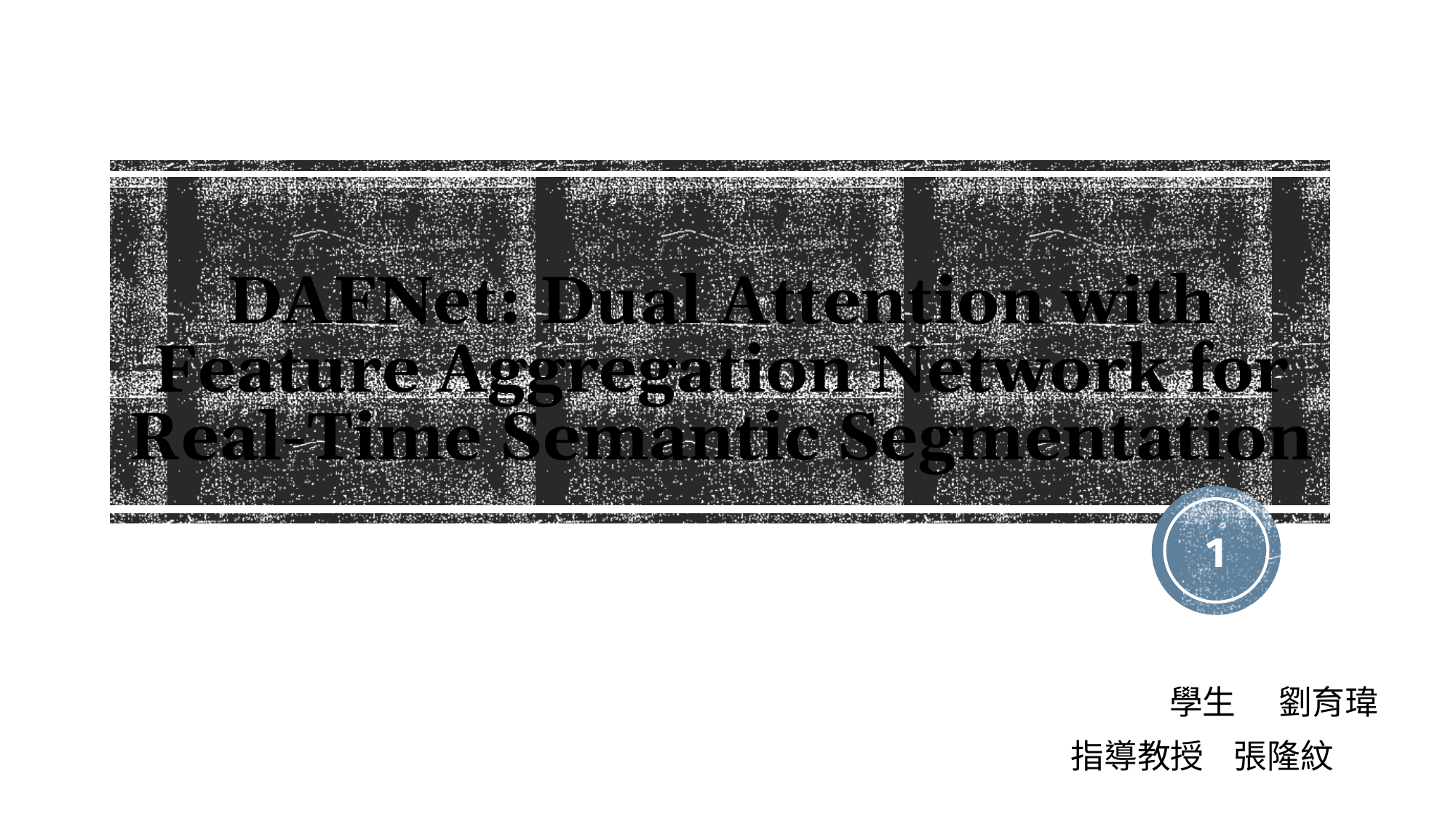

# DAFNet: Dual Attention with Feature Aggregation Network for Real-Time Semantic Segmentation
1
		學生	劉育瑋
               指導教授    張隆紋